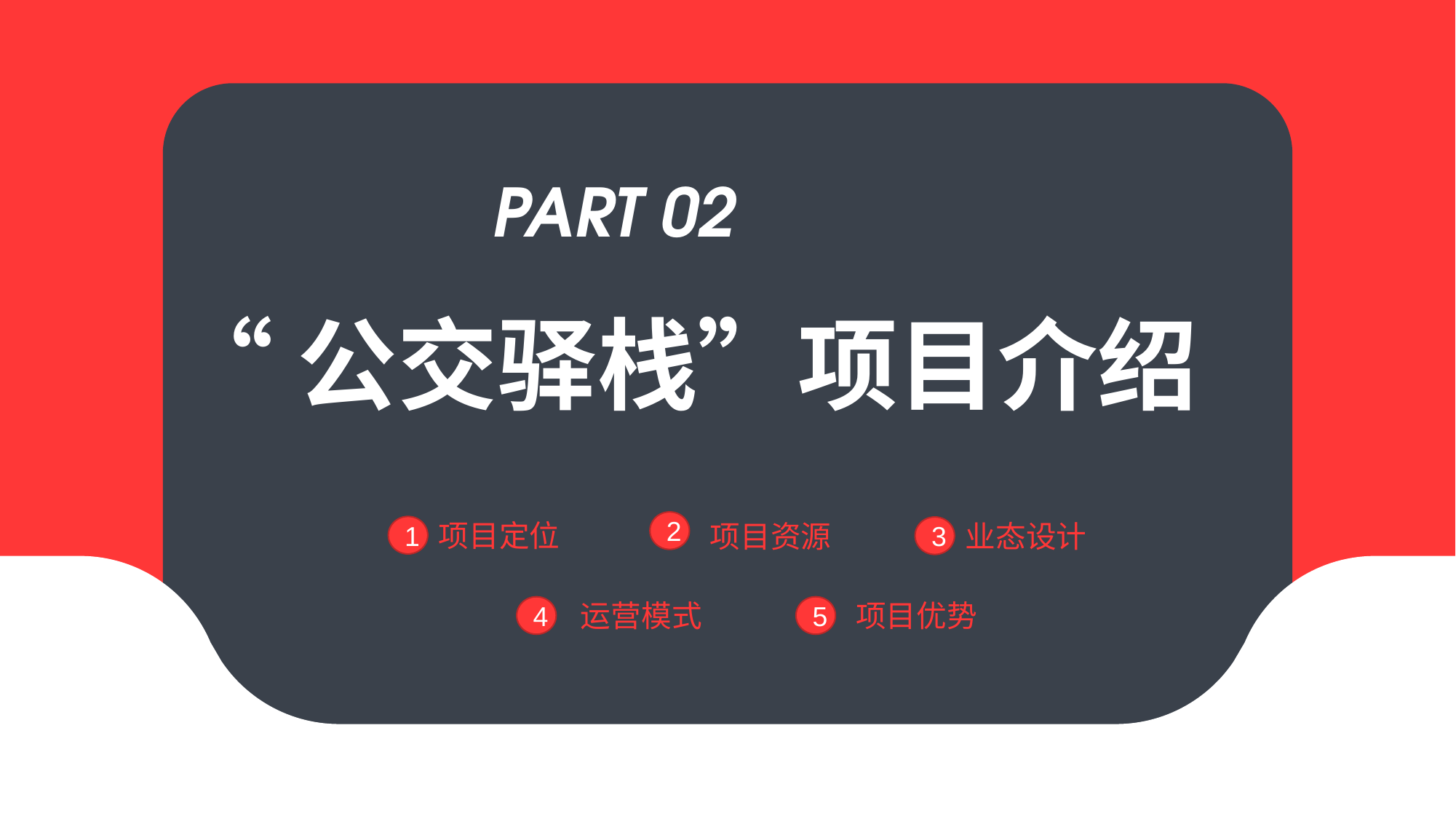

PART 02
“公交驿栈”项目介绍
项目定位
项目资源
2
业态设计
1
3

运营模式
项目优势
4
5